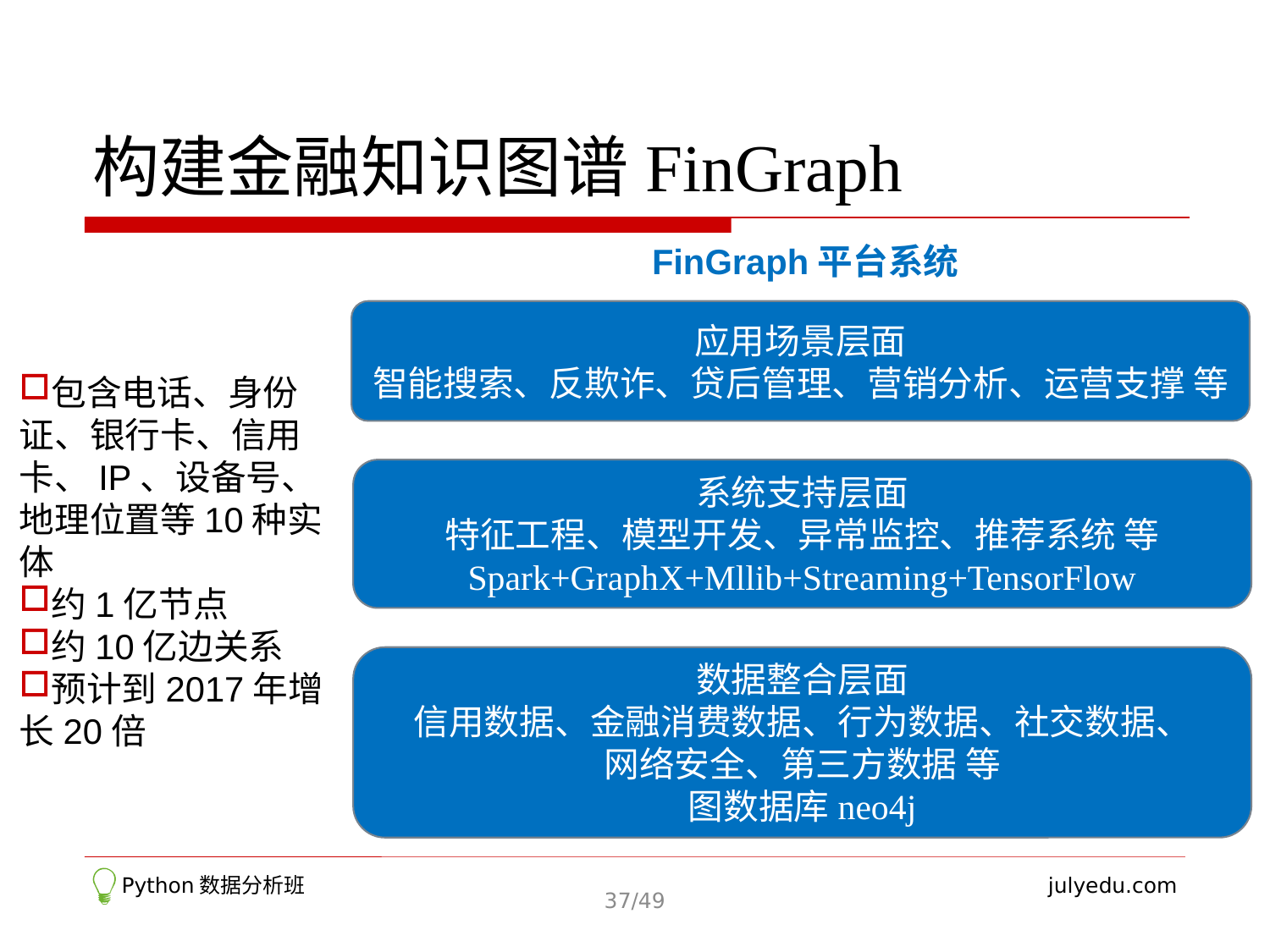

# 构建金融知识图谱FinGraph
FinGraph平台系统
应用场景层面
智能搜索、反欺诈、贷后管理、营销分析、运营支撑 等
系统支持层面
特征工程、模型开发、异常监控、推荐系统 等
Spark+GraphX+Mllib+Streaming+TensorFlow
数据整合层面
信用数据、金融消费数据、行为数据、社交数据、
网络安全、第三方数据 等
图数据库neo4j
包含电话、身份证、银行卡、信用卡、IP、设备号、地理位置等10种实体
约1亿节点
约10亿边关系
预计到2017年增长20倍

     Python数据分析班
julyedu.com
37/49